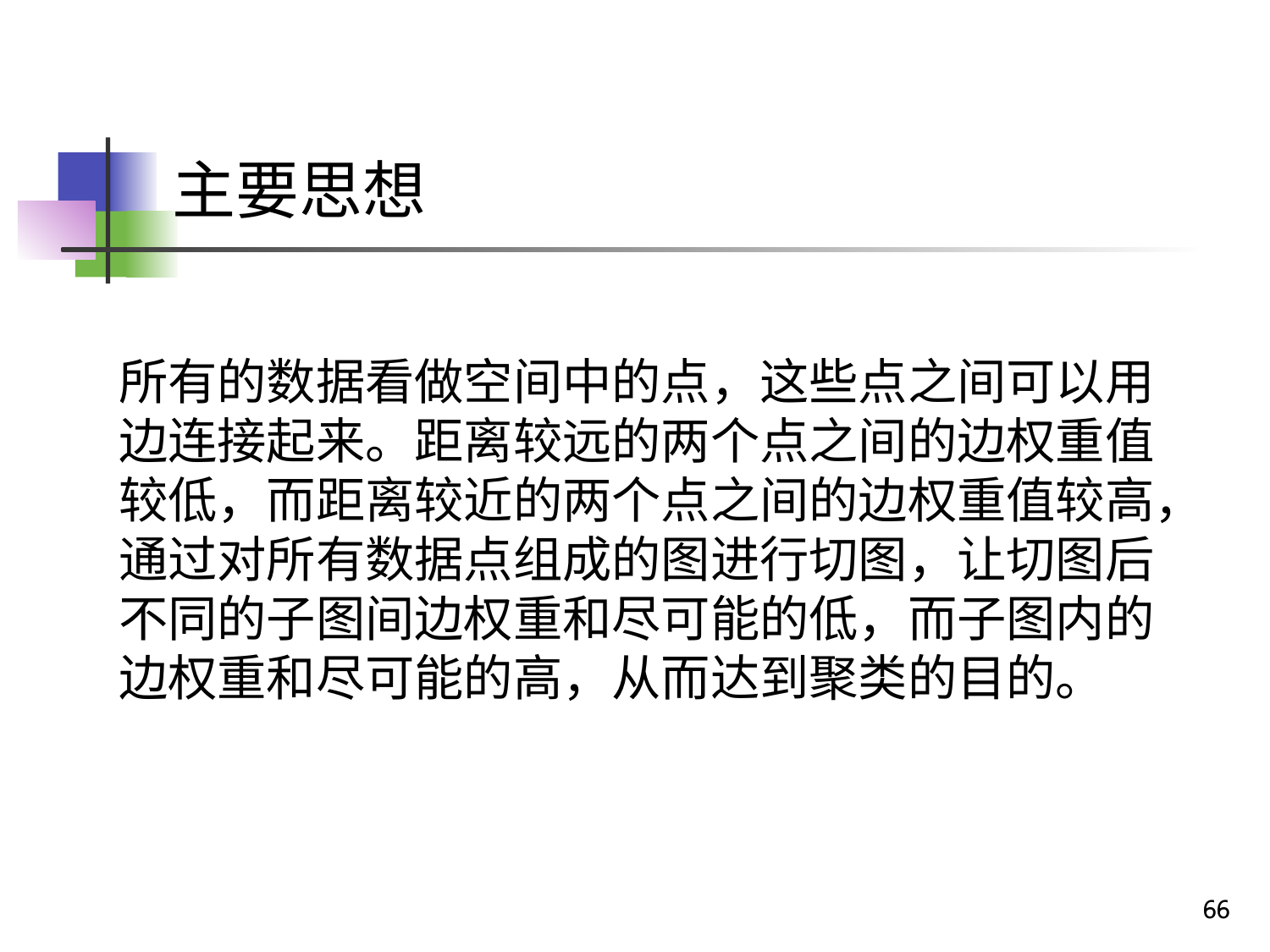

# 主要思想

所有的数据看做空间中的点，这些点之间可以用边连接起来。距离较远的两个点之间的边权重值较低，而距离较近的两个点之间的边权重值较高，通过对所有数据点组成的图进行切图，让切图后不同的子图间边权重和尽可能的低，而子图内的边权重和尽可能的高，从而达到聚类的目的。
66